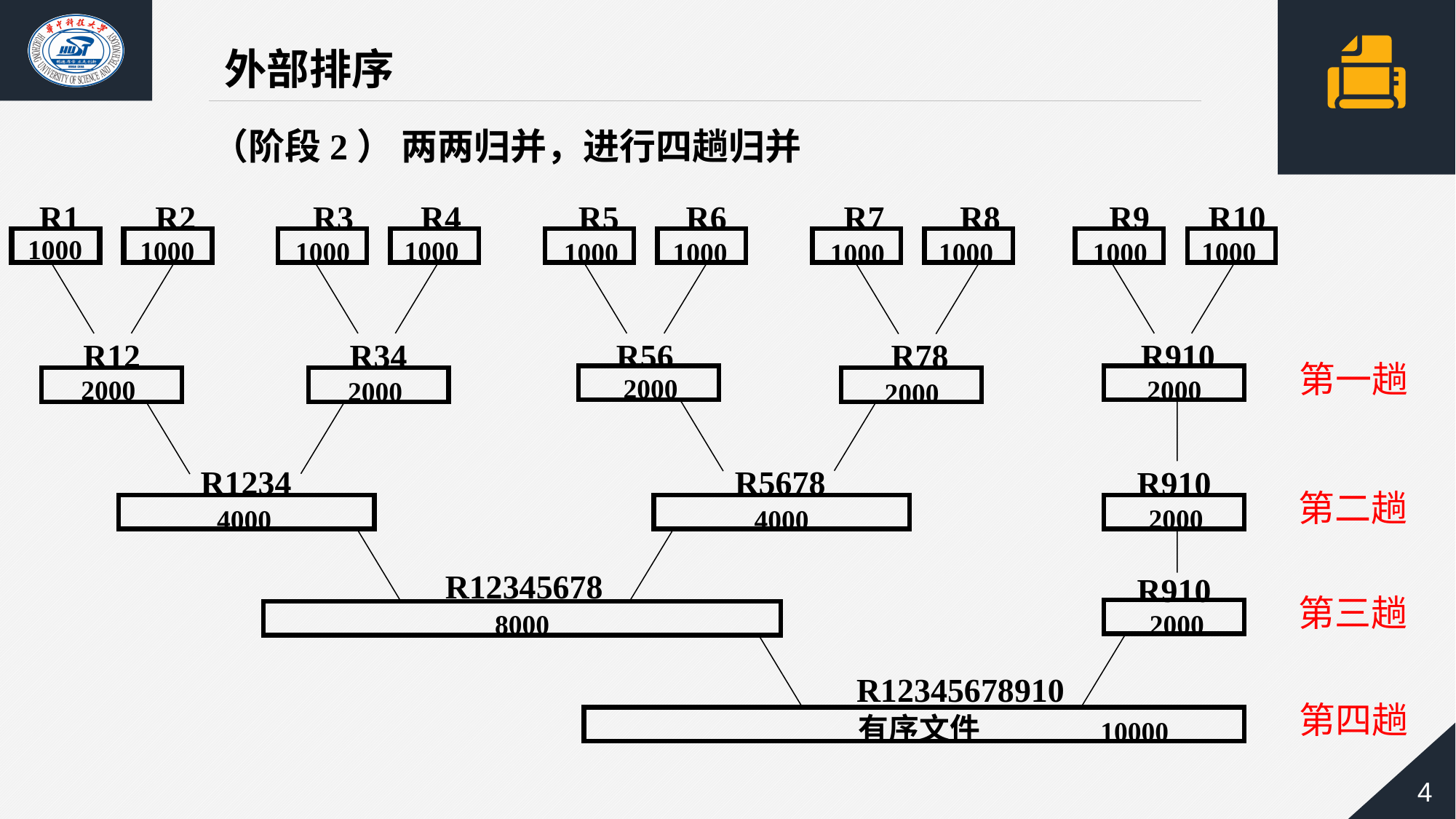

外部排序

（阶段2） 两两归并，进行四趟归并
R1         R2              R3        R4              R5        R6              R7         R8             R9       R10
1000
1000
1000
1000
1000
1000
1000
1000
1000
1000

R12                         R34                         R56                          R78                       R910
第一趟
2000
2000
2000
2000
2000

R1234                                                     R5678
R910
第二趟
2000
4000
4000

R12345678
R910
第三趟
2000
8000

R12345678910
第四趟
有序文件
10000